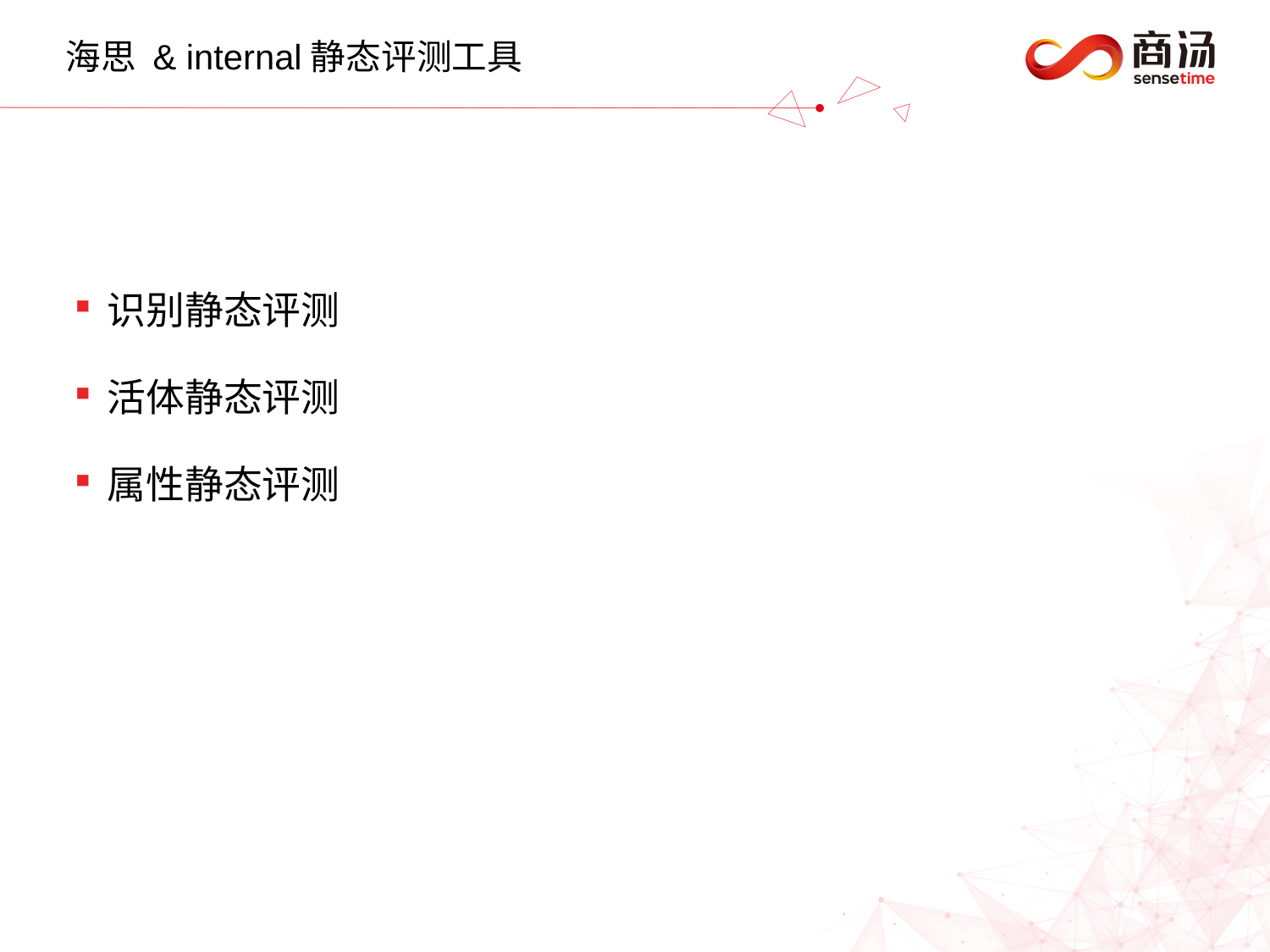

海思 & internal静态评测工具

识别静态评测
活体静态评测
属性静态评测

32